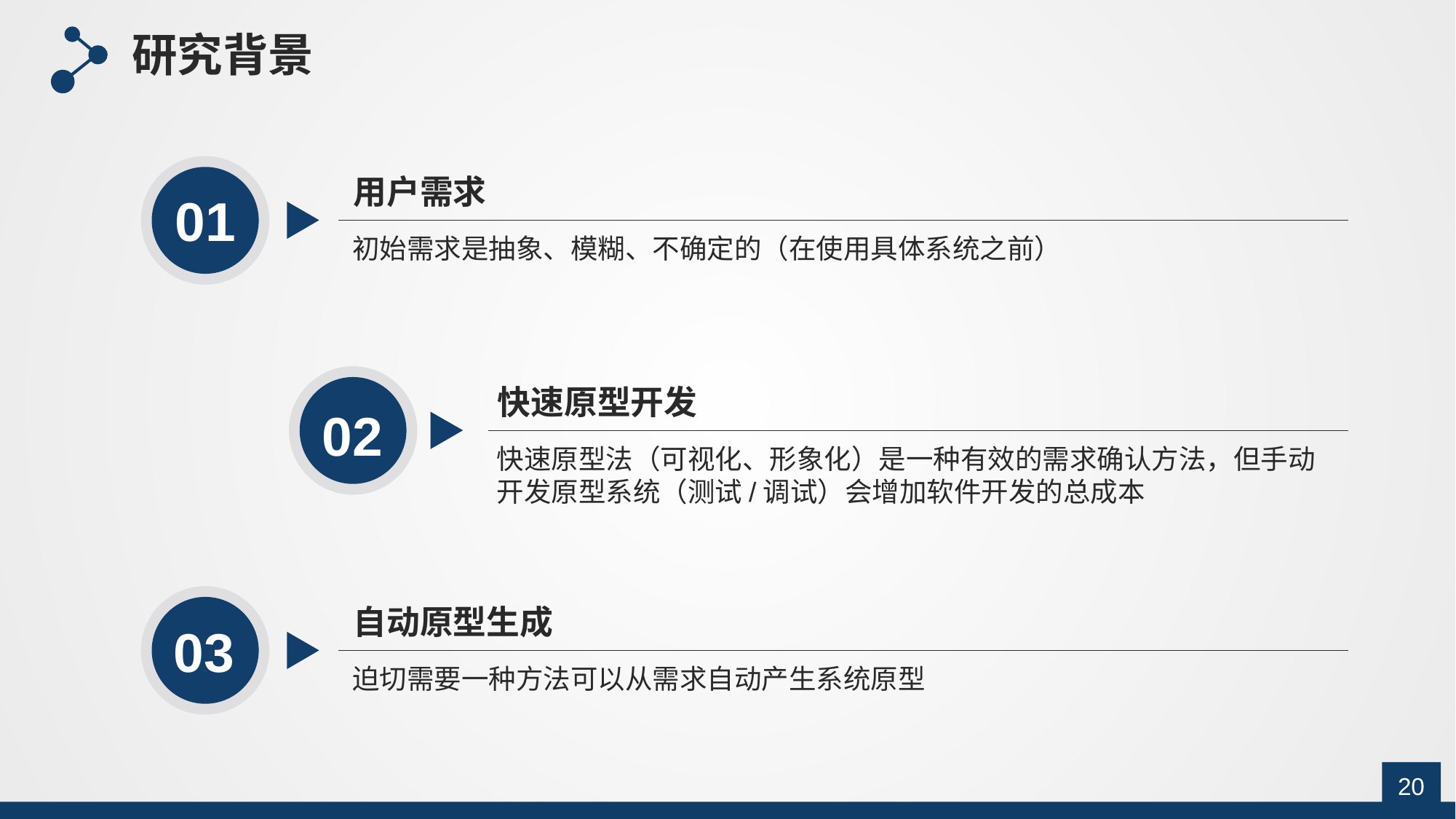

研究背景

用户需求

01

初始需求是抽象、模糊、不确定的（在使用具体系统之前）

快速原型开发

02

快速原型法（可视化、形象化）是一种有效的需求确认方法，但手动开发原型系统（测试/调试）会增加软件开发的总成本

自动原型生成

03

迫切需要一种方法可以从需求自动产生系统原型